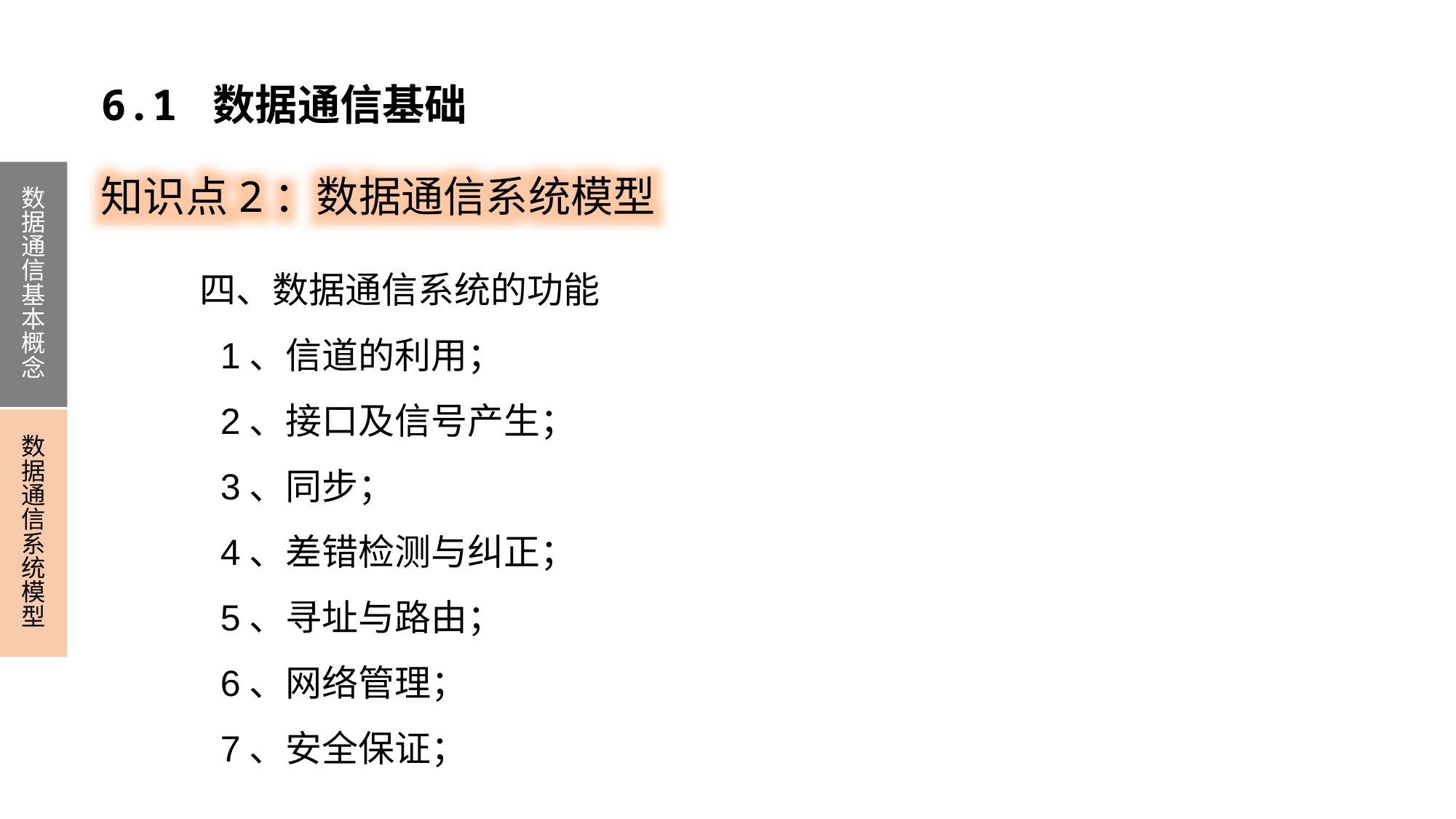

6.1 数据通信基础
知识点2：数据通信系统模型
数据通信基本概念
数据通信系统模型
四、数据通信系统的功能
  1、信道的利用；
  2、接口及信号产生；
  3、同步；
  4、差错检测与纠正；
  5、寻址与路由；
  6、网络管理；
  7、安全保证；